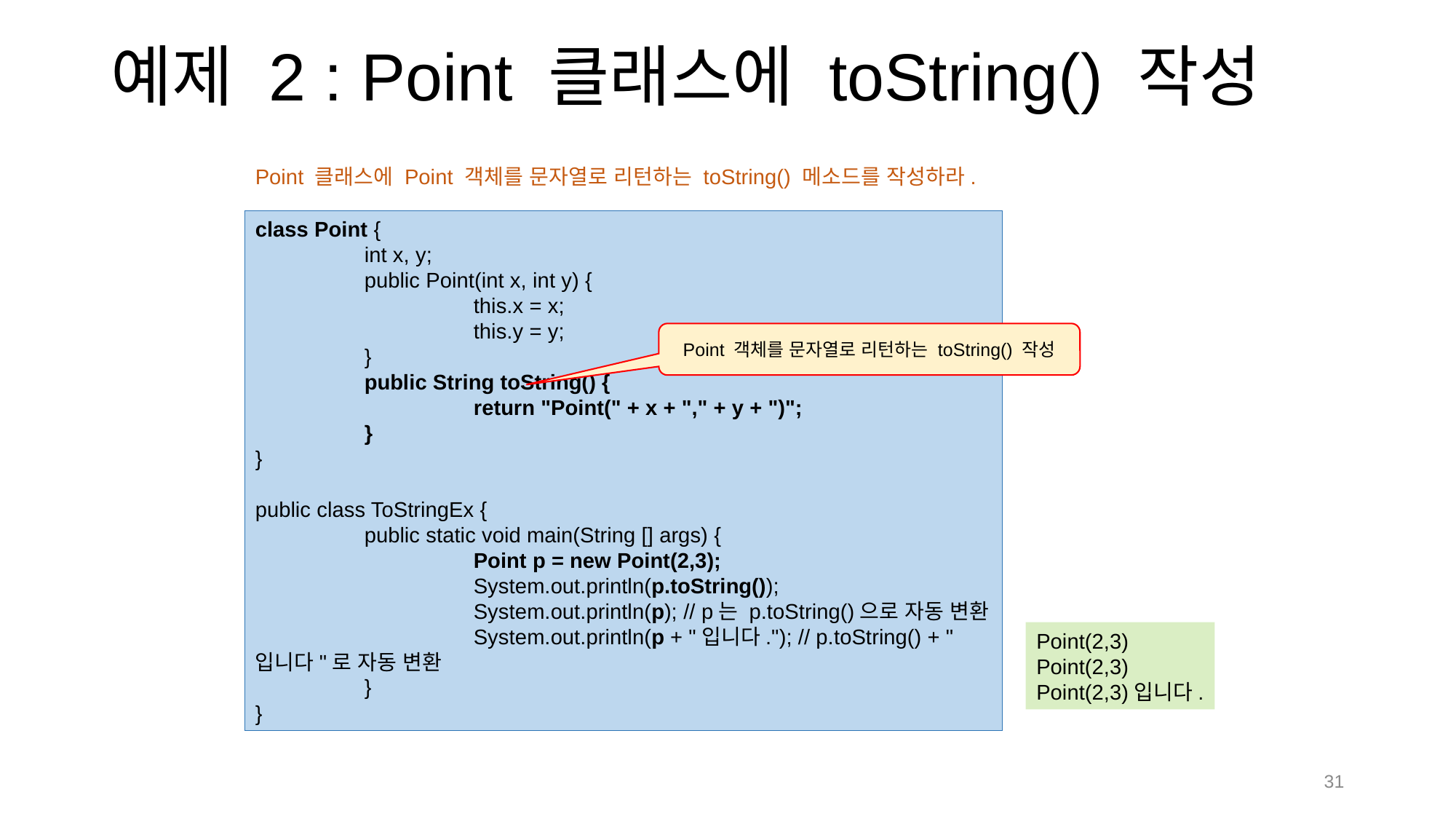

# 예제 2 : Point 클래스에 toString() 작성
Point 클래스에 Point 객체를 문자열로 리턴하는 toString() 메소드를 작성하라.
class Point {
	int x, y;
	public Point(int x, int y) {
		this.x = x;
		this.y = y;
	}
	public String toString() {
		return "Point(" + x + "," + y + ")";
	}
}

public class ToStringEx {
	public static void main(String [] args) {
		Point p = new Point(2,3);
		System.out.println(p.toString());
		System.out.println(p); // p는 p.toString()으로 자동 변환
		System.out.println(p + "입니다."); // p.toString() + "입니다"로 자동 변환
	}
}
Point 객체를 문자열로 리턴하는 toString() 작성
Point(2,3)
Point(2,3)
Point(2,3)입니다.
31